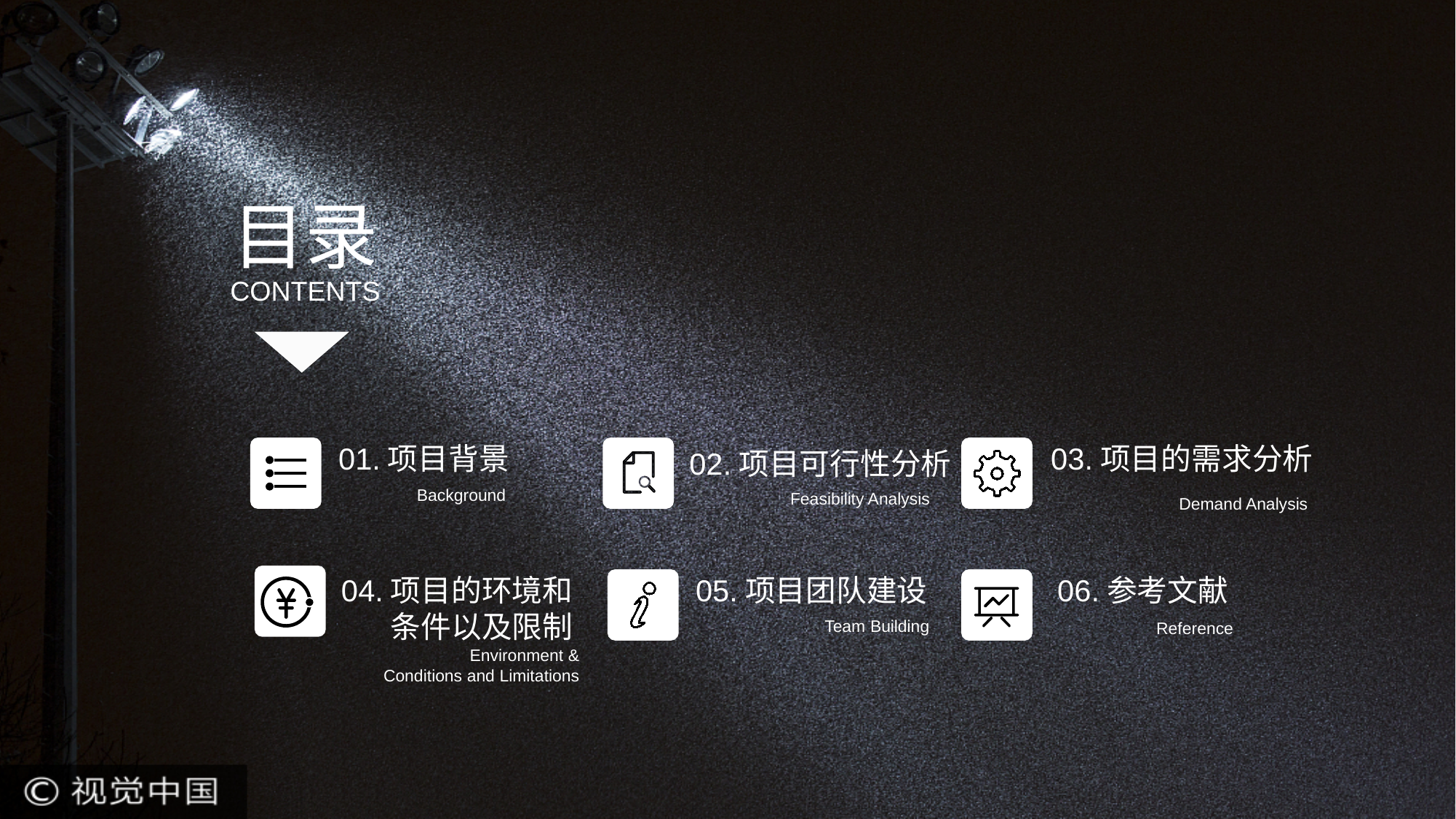

目录
CONTENTS

01.项目背景

Background
03.项目的需求分析

Demand Analysis

02.项目可行性分析
Feasibility Analysis
04.项目的环境和
条件以及限制
Environment &
Conditions and Limitations
05.项目团队建设
Team Building
06.参考文献
Reference